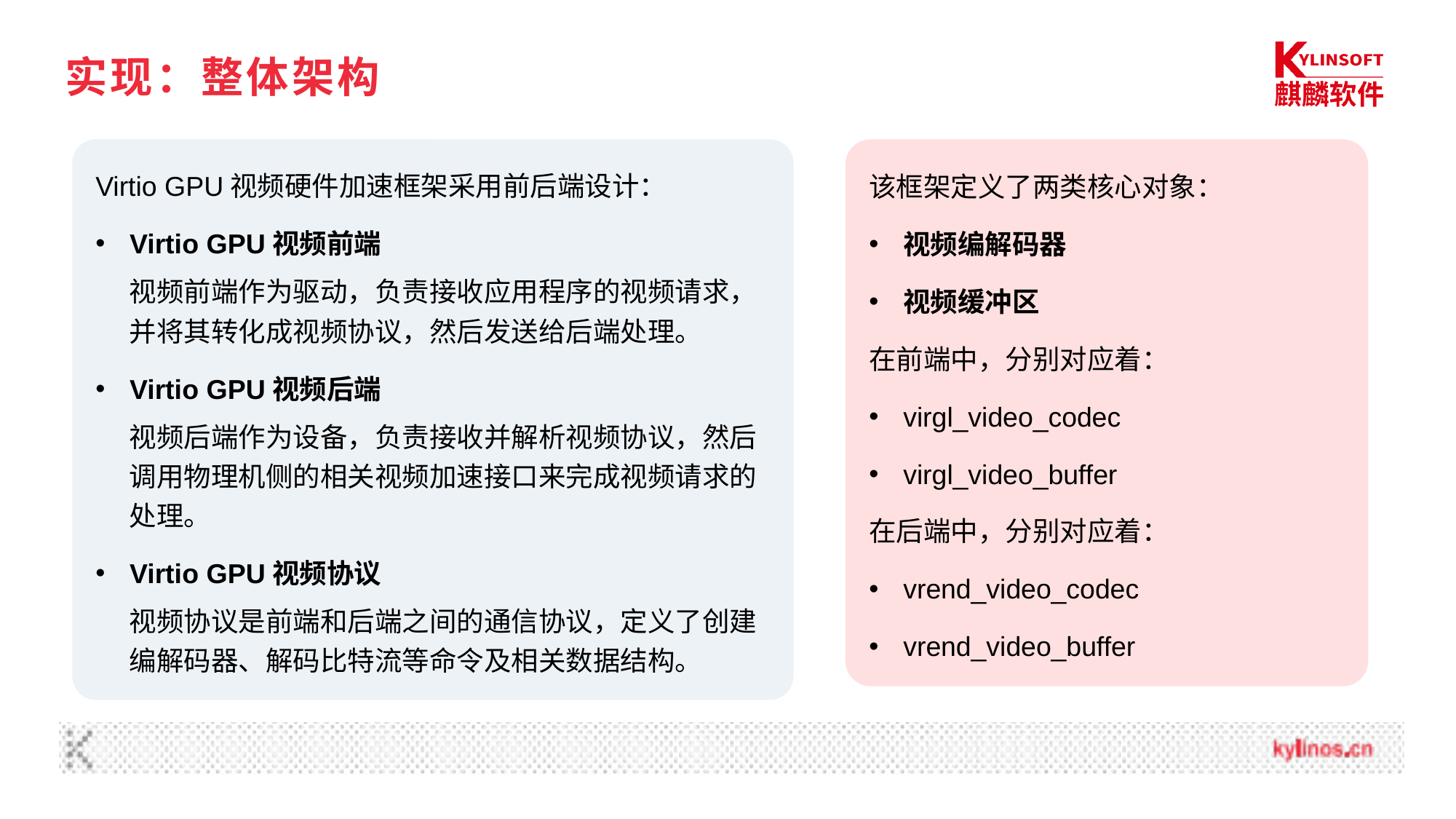

实现：整体架构
Virtio GPU视频硬件加速框架采用前后端设计：
Virtio GPU视频前端
视频前端作为驱动，负责接收应用程序的视频请求，并将其转化成视频协议，然后发送给后端处理。
Virtio GPU视频后端
视频后端作为设备，负责接收并解析视频协议，然后调用物理机侧的相关视频加速接口来完成视频请求的处理。
Virtio GPU视频协议
视频协议是前端和后端之间的通信协议，定义了创建编解码器、解码比特流等命令及相关数据结构。
该框架定义了两类核心对象：
视频编解码器
视频缓冲区
在前端中，分别对应着：
virgl_video_codec
virgl_video_buffer
在后端中，分别对应着：
vrend_video_codec
vrend_video_buffer